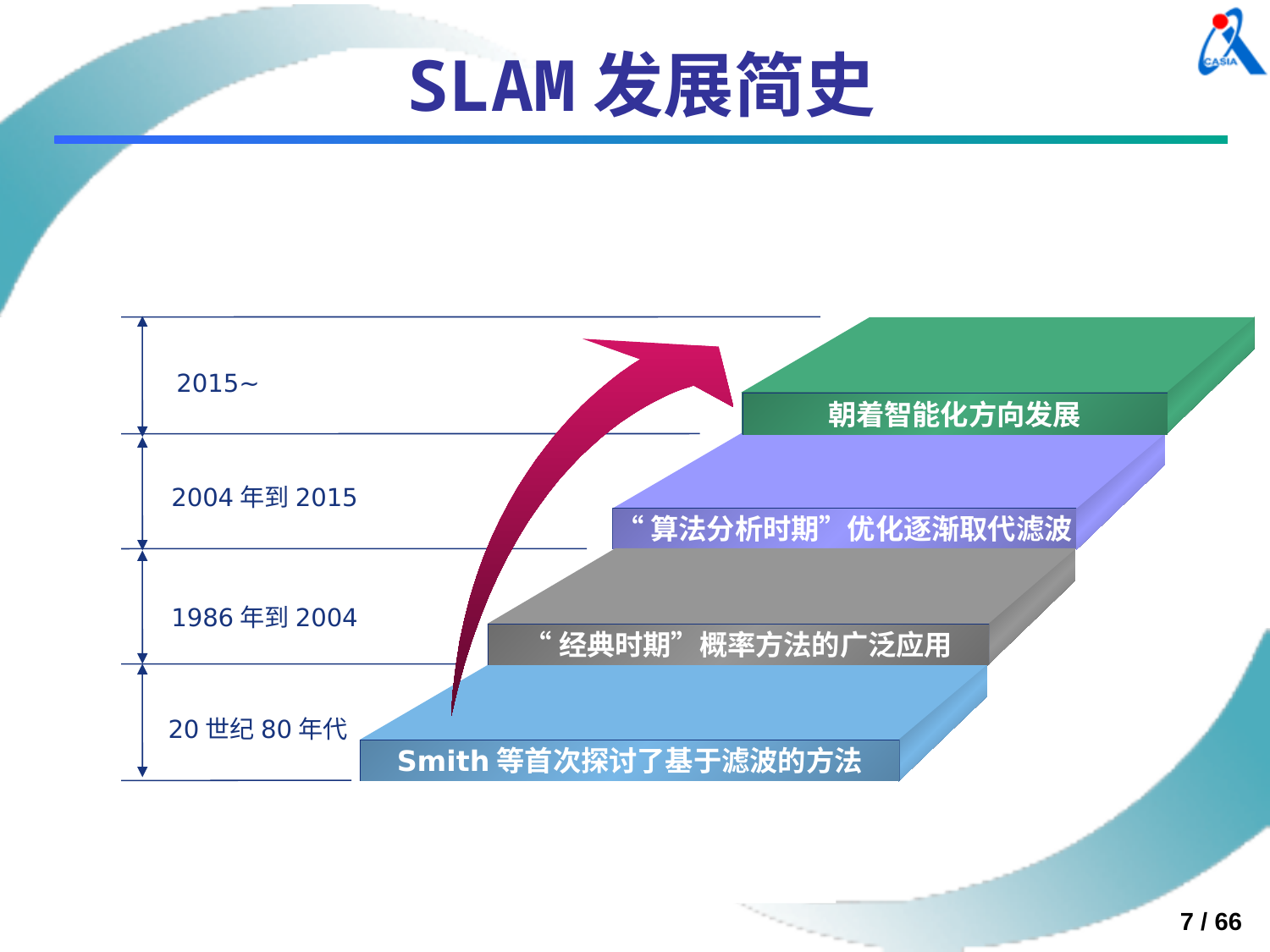

# SLAM发展简史

朝着智能化方向发展

“算法分析时期”优化逐渐取代滤波

“经典时期”概率方法的广泛应用

Smith等首次探讨了基于滤波的方法
2015~

2004年到2015

1986年到2004

20世纪80年代

7 / 66